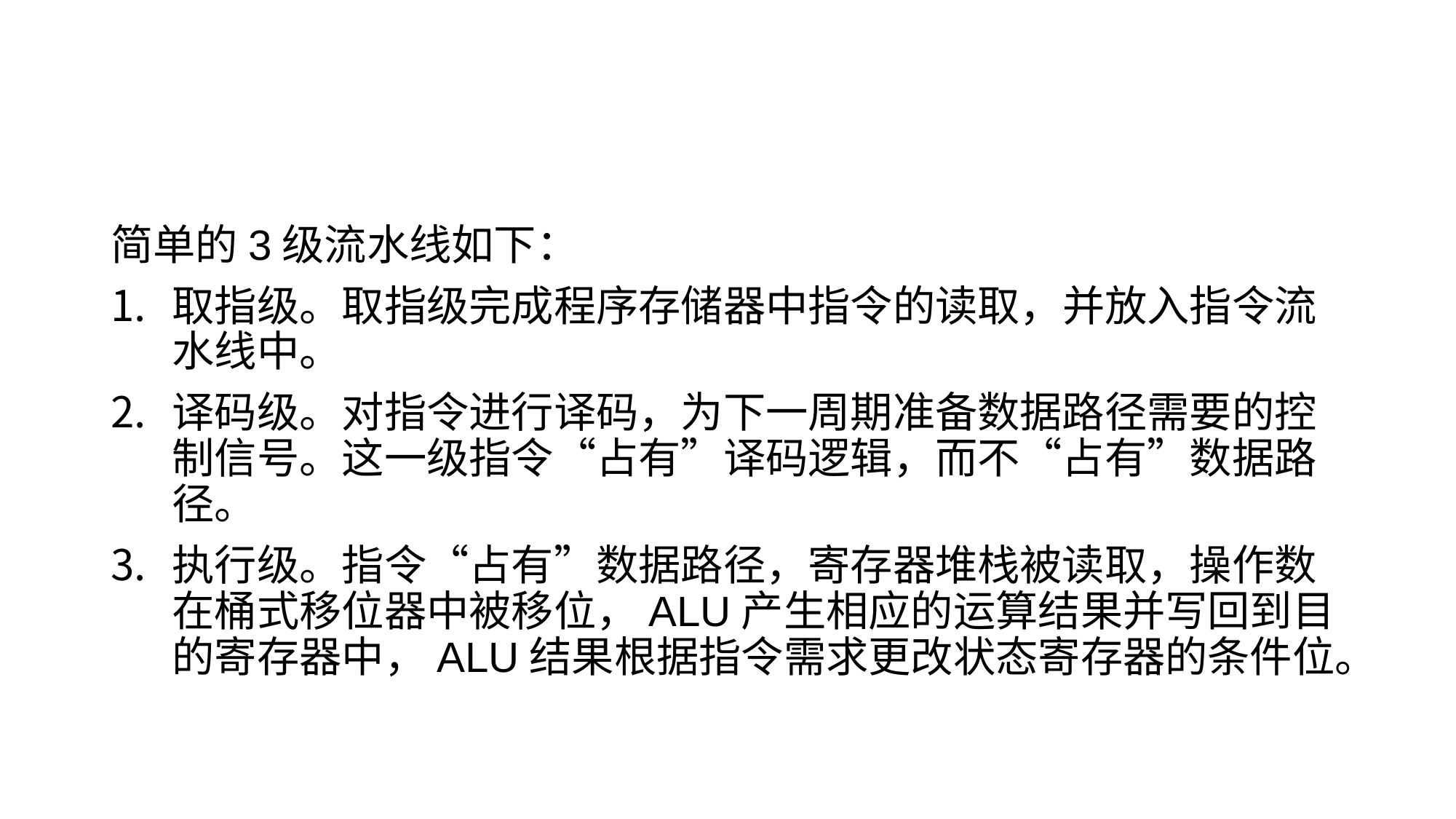

#
简单的3级流水线如下：
取指级。取指级完成程序存储器中指令的读取，并放入指令流水线中。
译码级。对指令进行译码，为下一周期准备数据路径需要的控制信号。这一级指令“占有”译码逻辑，而不“占有”数据路径。
执行级。指令“占有”数据路径，寄存器堆栈被读取，操作数在桶式移位器中被移位，ALU产生相应的运算结果并写回到目的寄存器中，ALU结果根据指令需求更改状态寄存器的条件位。